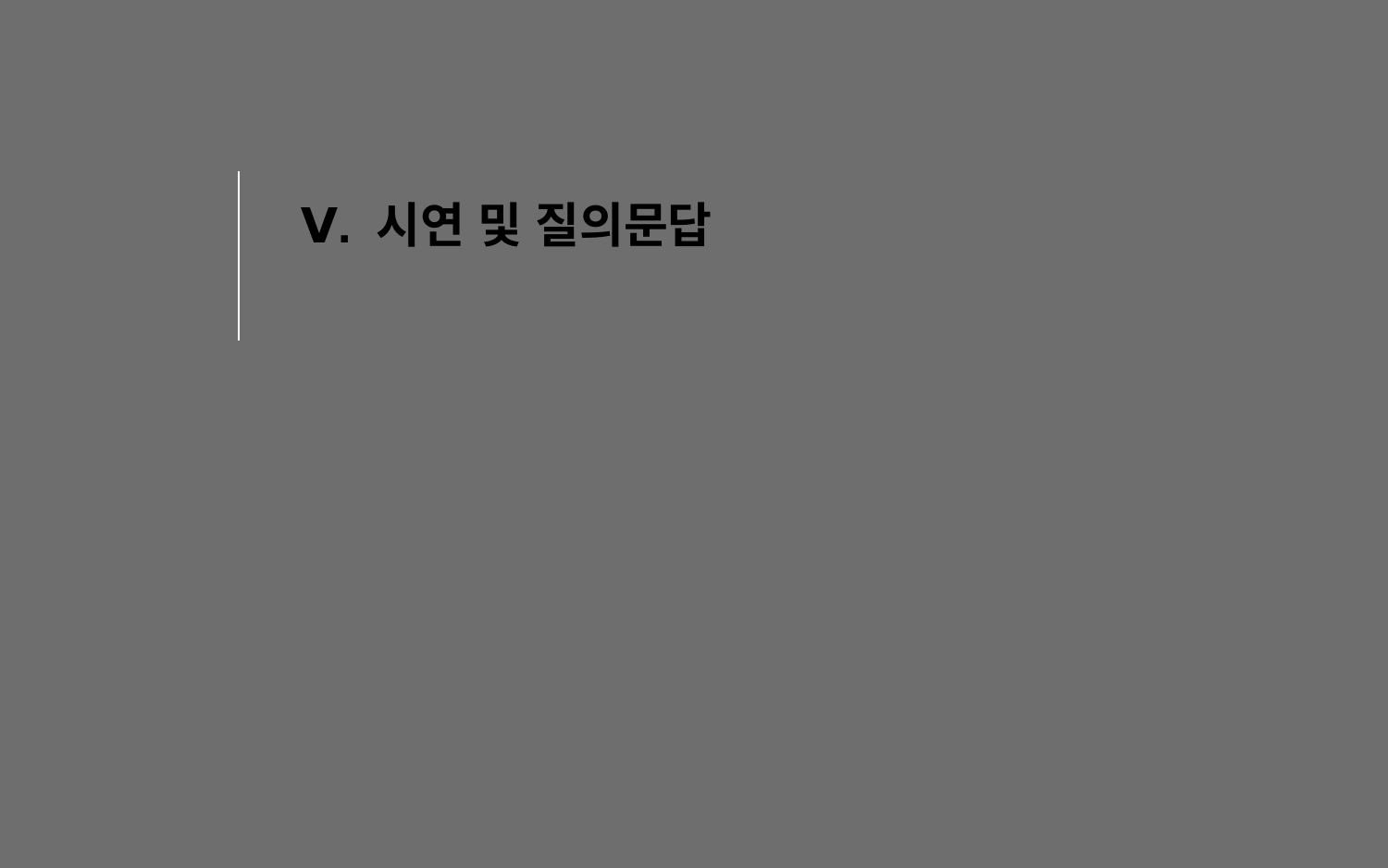

Ⅴ. 시연 및 질의문답
궁금하신 점이 있다면, 질문해주시기 바랍니다!